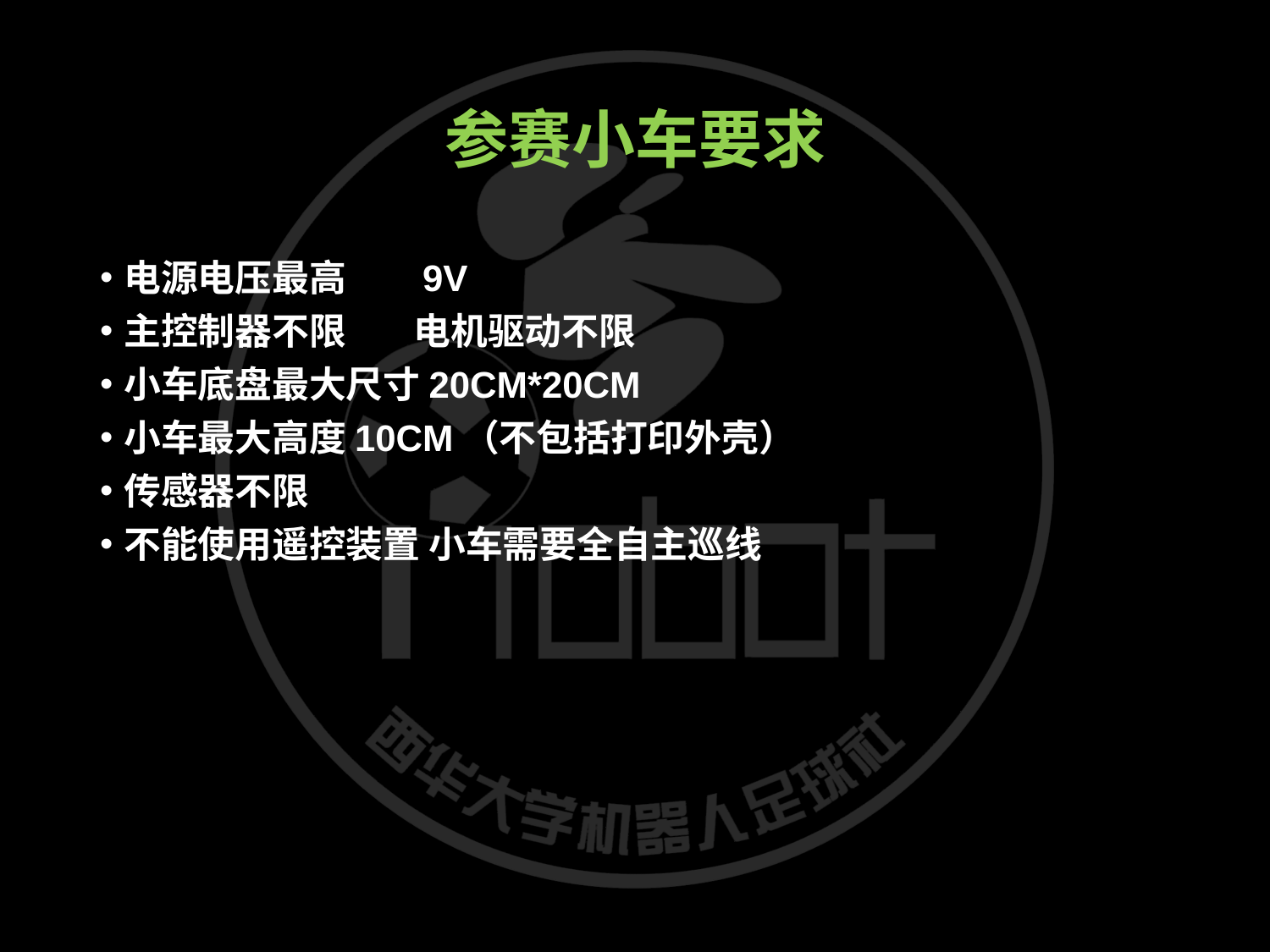

# 参赛小车要求
电源电压最高        9V
主控制器不限        电机驱动不限
小车底盘最大尺寸20CM*20CM
小车最大高度10CM（不包括打印外壳）
传感器不限
不能使用遥控装置 小车需要全自主巡线